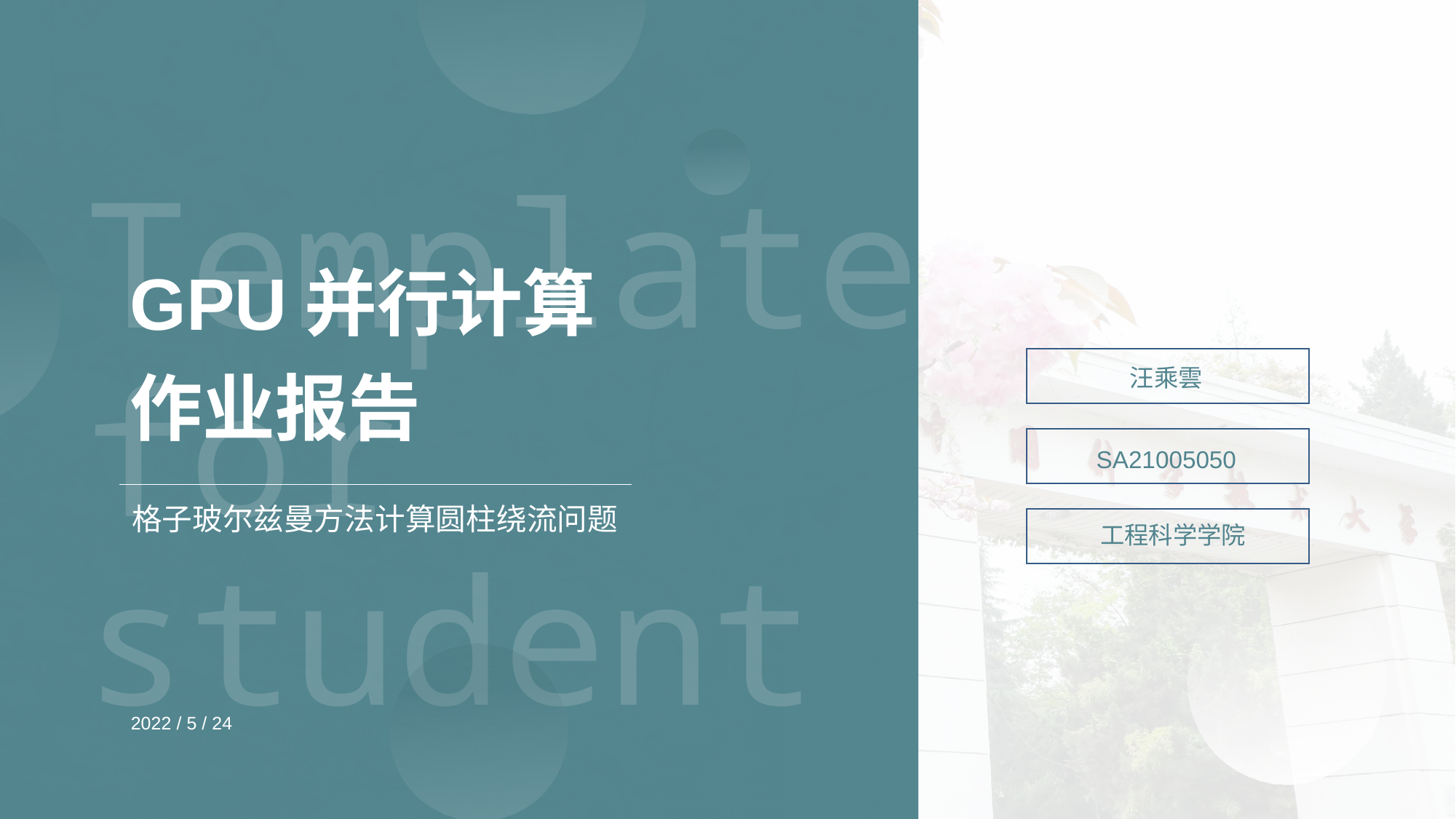

Template for student

GPU并行计算
作业报告

汪乘雲

SA21005050
格子玻尔兹曼方法计算圆柱绕流问题

工程科学学院

2022 / 5 / 24